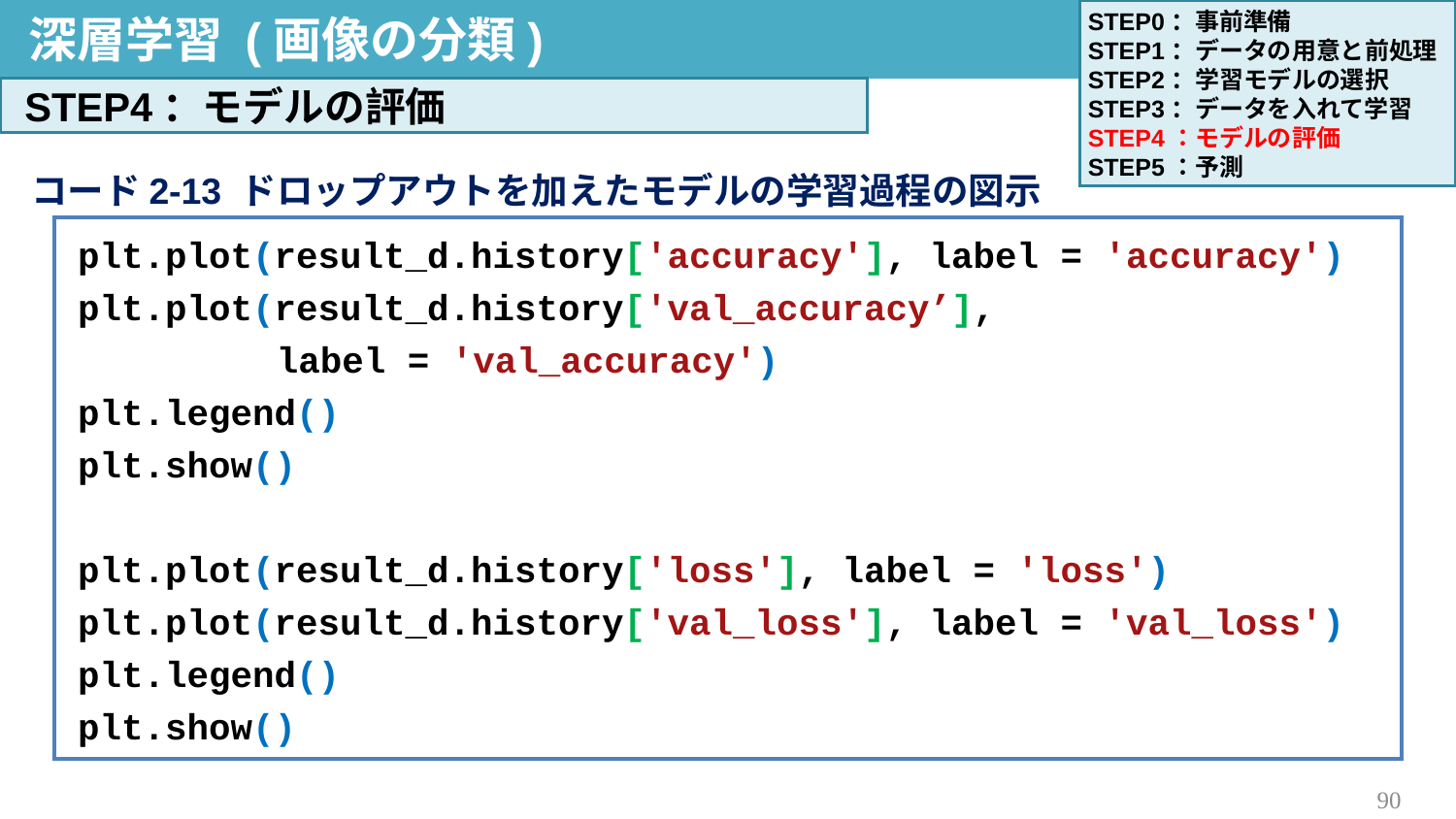

深層学習 (画像の分類)
STEP0：事前準備
STEP1：データの用意と前処理
STEP2：学習モデルの選択
STEP3：データを入れて学習
STEP4：モデルの評価
STEP5：予測
決定木分析
STEP4：モデルの評価
コード2-13 ドロップアウトを加えたモデルの学習過程の図示
plt.plot(result_d.history['accuracy'], label = 'accuracy')
plt.plot(result_d.history['val_accuracy’],
　　　　　 label = 'val_accuracy')
plt.legend()
plt.show()

plt.plot(result_d.history['loss'], label = 'loss')
plt.plot(result_d.history['val_loss'], label = 'val_loss')
plt.legend()
plt.show()
90